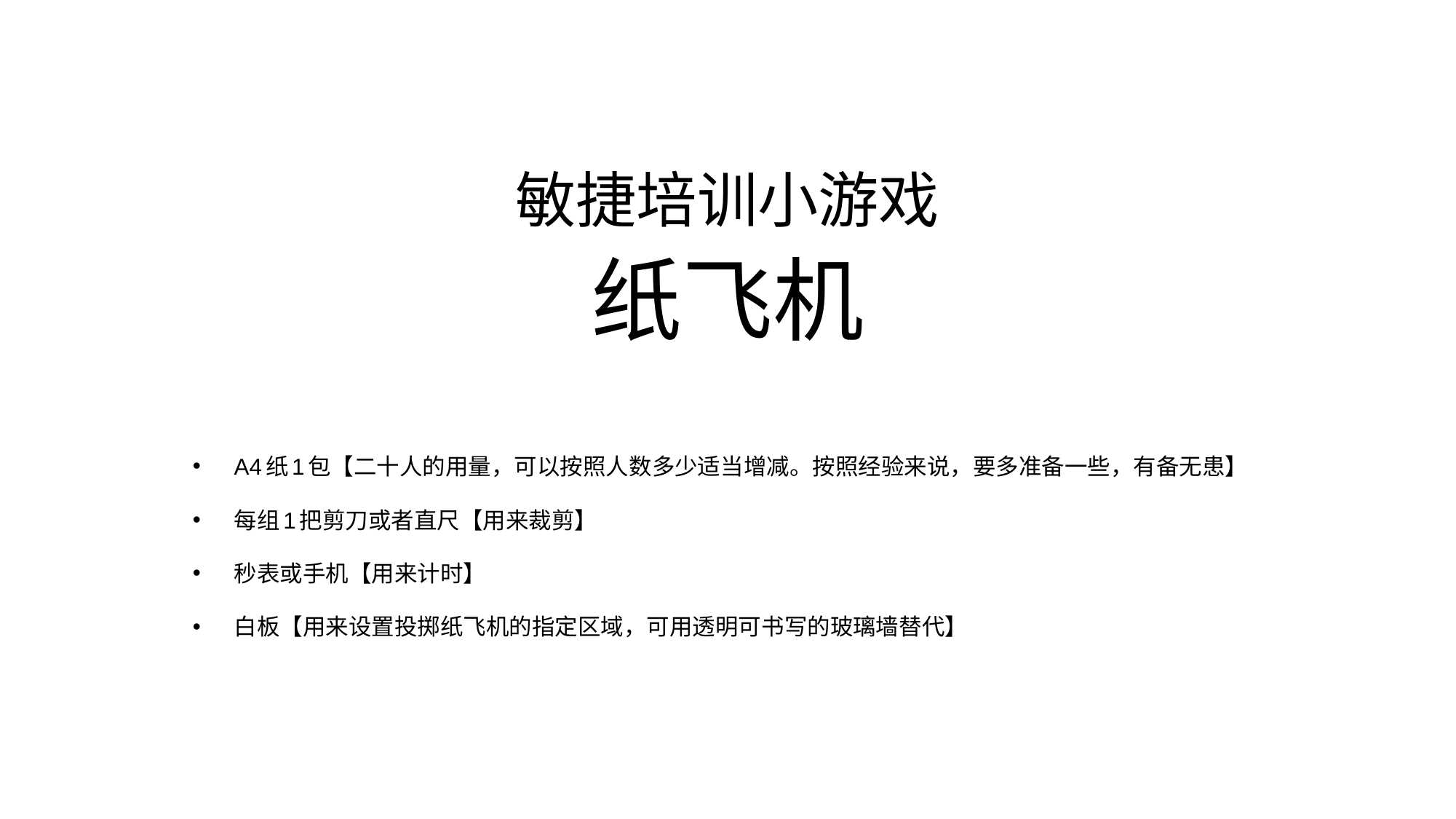

# 敏捷培训小游戏 纸飞机
A4纸1包【二十人的用量，可以按照人数多少适当增减。按照经验来说，要多准备一些，有备无患】
每组1把剪刀或者直尺【用来裁剪】
秒表或手机【用来计时】
白板【用来设置投掷纸飞机的指定区域，可用透明可书写的玻璃墙替代】